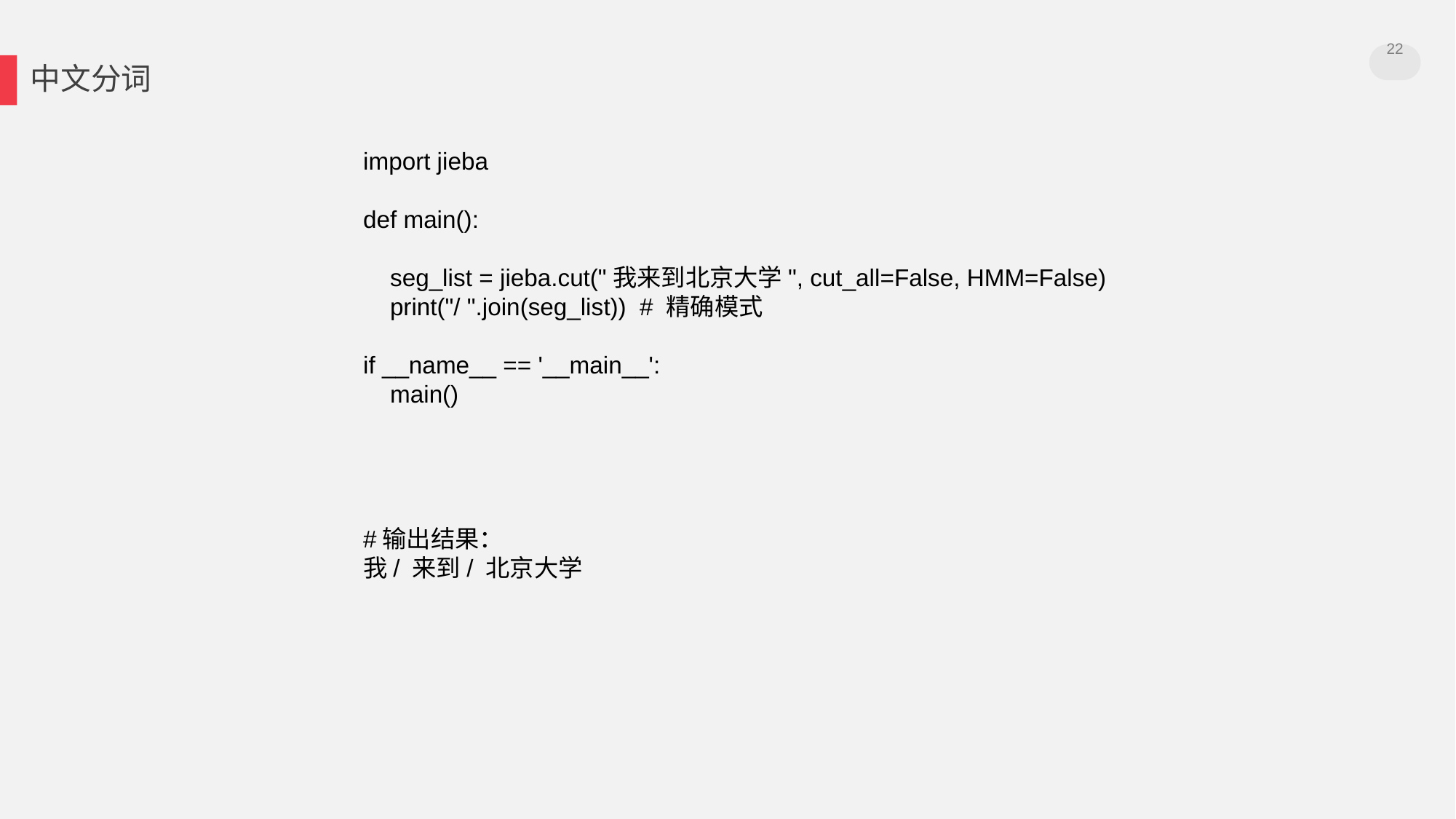

22
中文分词
import jieba
def main():
    seg_list = jieba.cut("我来到北京大学", cut_all=False, HMM=False)
    print("/ ".join(seg_list))  # 精确模式
if __name__ == '__main__':
    main()

#输出结果：
我/ 来到/ 北京大学